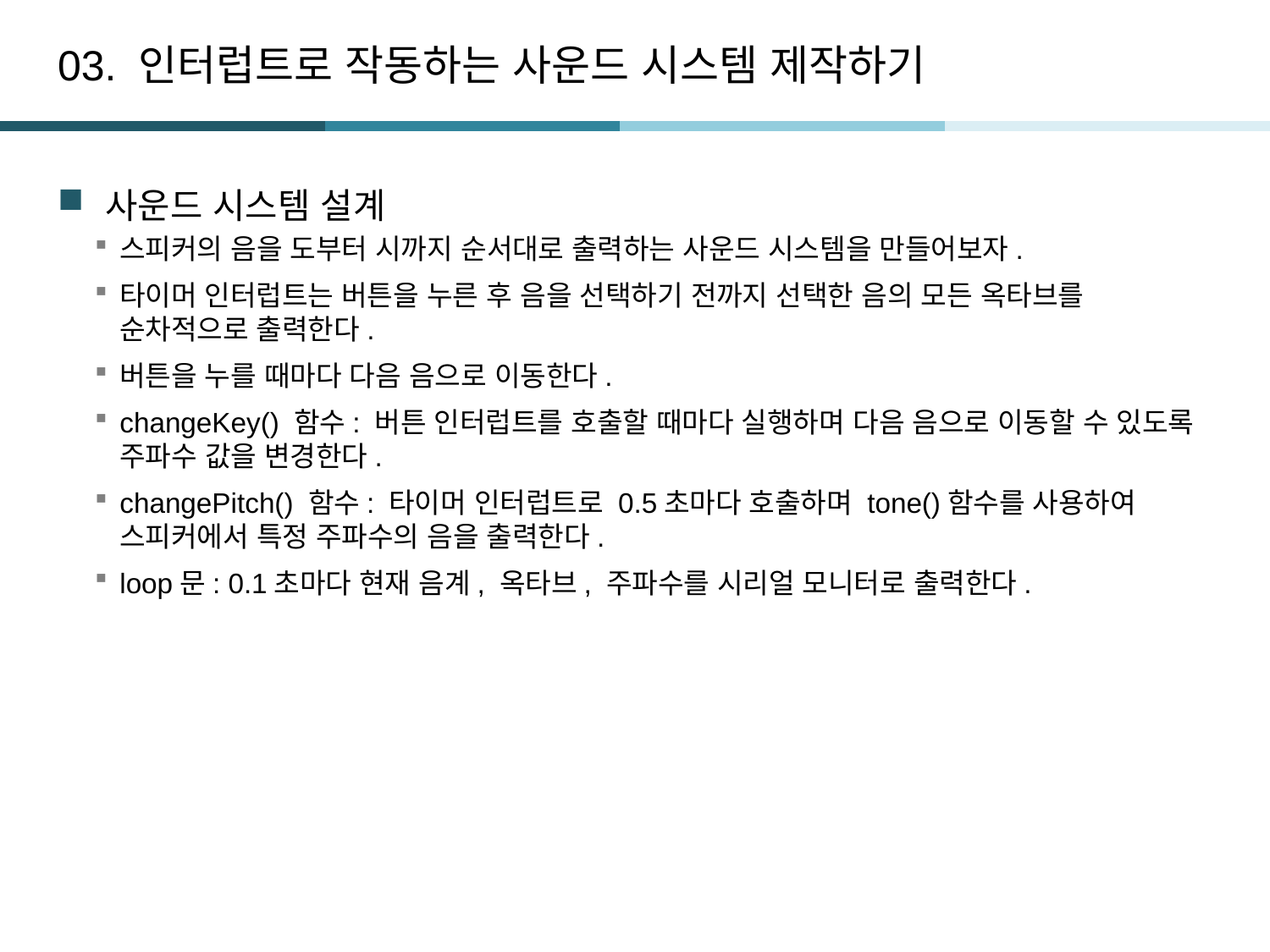

# 03. 인터럽트로 작동하는 사운드 시스템 제작하기
사운드 시스템 설계
스피커의 음을 도부터 시까지 순서대로 출력하는 사운드 시스템을 만들어보자.
타이머 인터럽트는 버튼을 누른 후 음을 선택하기 전까지 선택한 음의 모든 옥타브를 순차적으로 출력한다.
버튼을 누를 때마다 다음 음으로 이동한다.
changeKey() 함수: 버튼 인터럽트를 호출할 때마다 실행하며 다음 음으로 이동할 수 있도록 주파수 값을 변경한다.
changePitch() 함수: 타이머 인터럽트로 0.5초마다 호출하며 tone()함수를 사용하여 스피커에서 특정 주파수의 음을 출력한다.
loop문: 0.1초마다 현재 음계, 옥타브, 주파수를 시리얼 모니터로 출력한다.